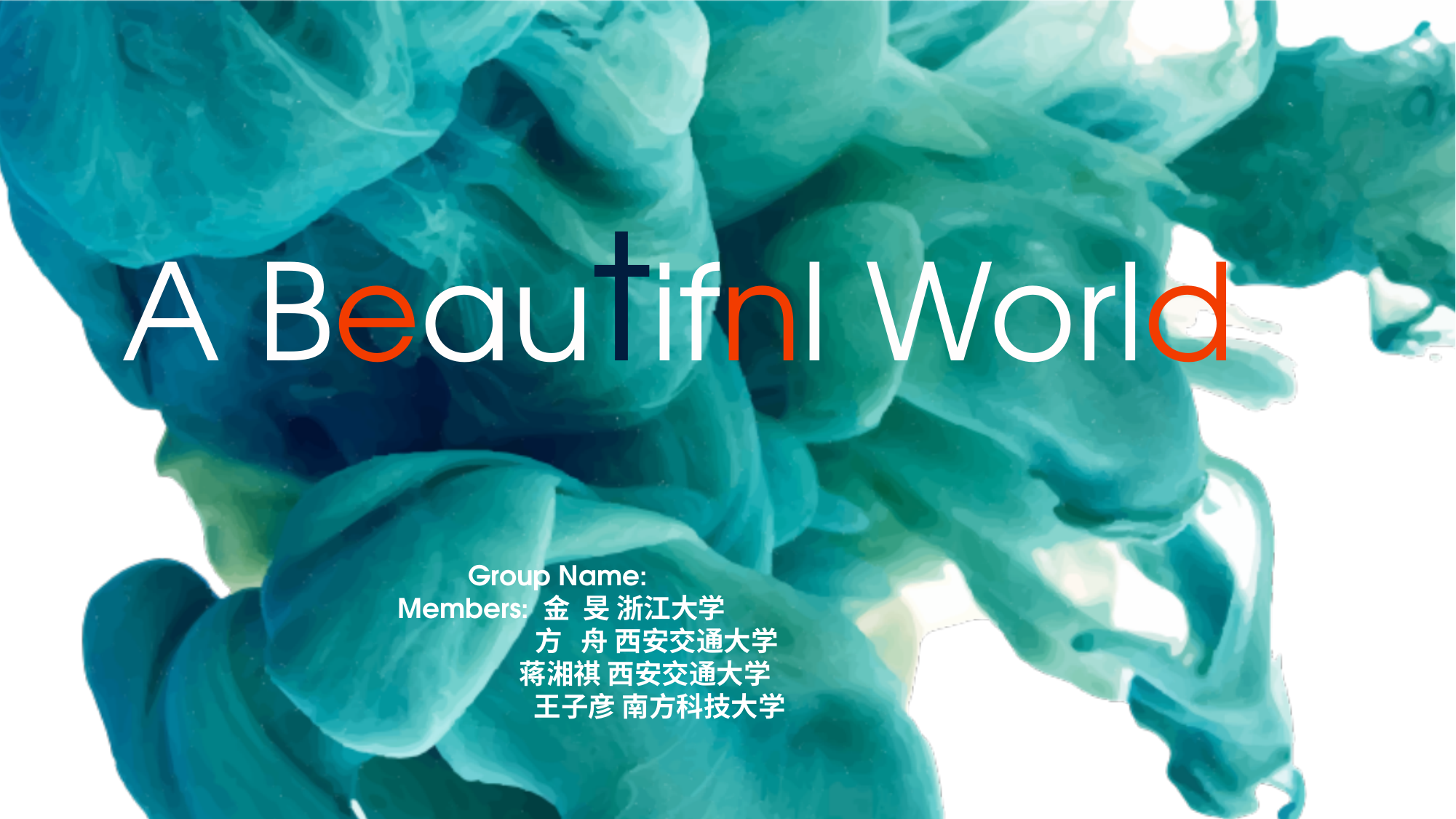

A Beautifnl World
Group Name:
Members: 金  旻 浙江大学
   	            方   舟 西安交通大学
                          蒋湘祺 西安交通大学
	             王子彦 南方科技大学